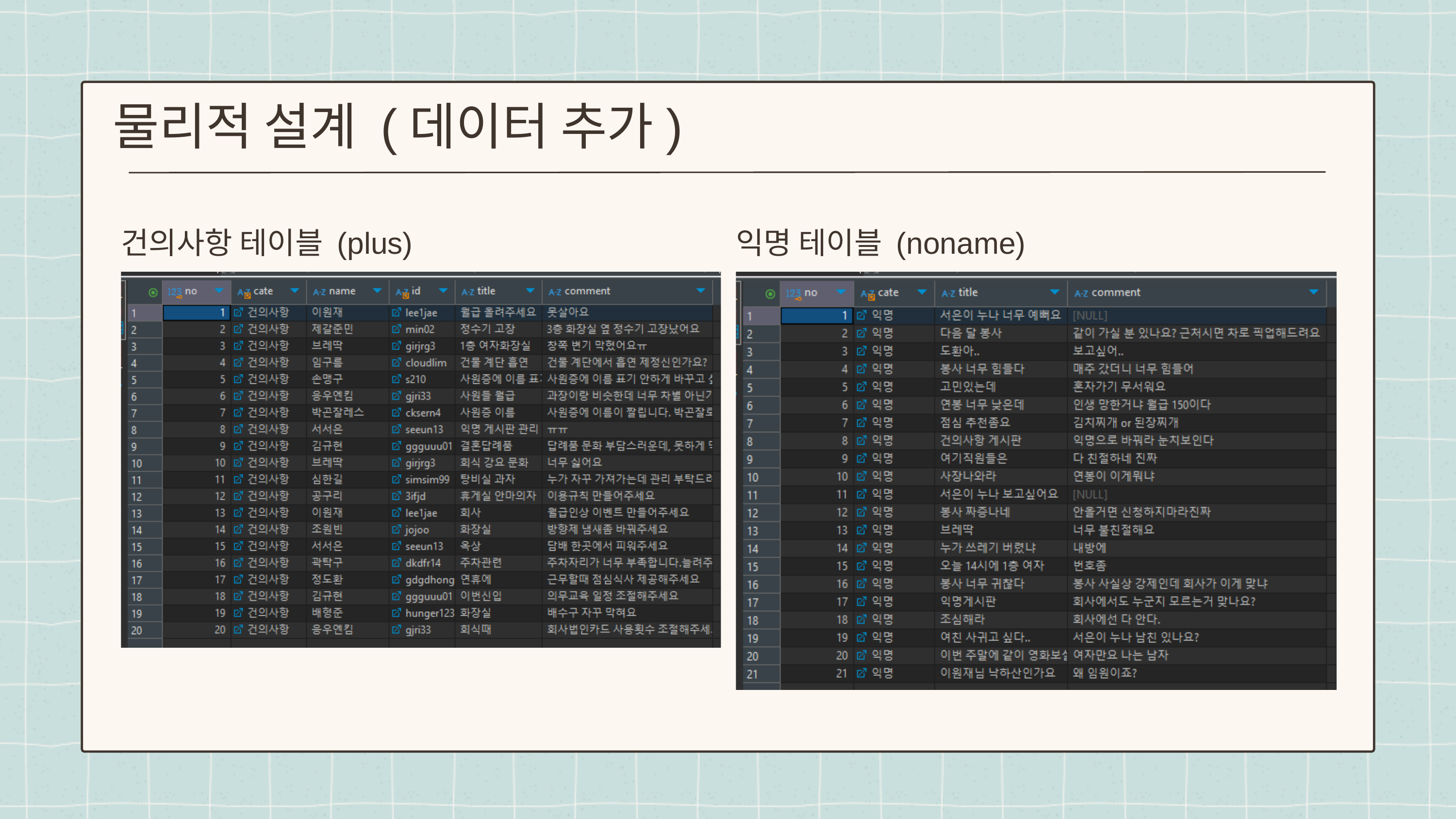

물리적 설계 (데이터 추가)

건의사항 테이블 (plus)
익명 테이블 (noname)